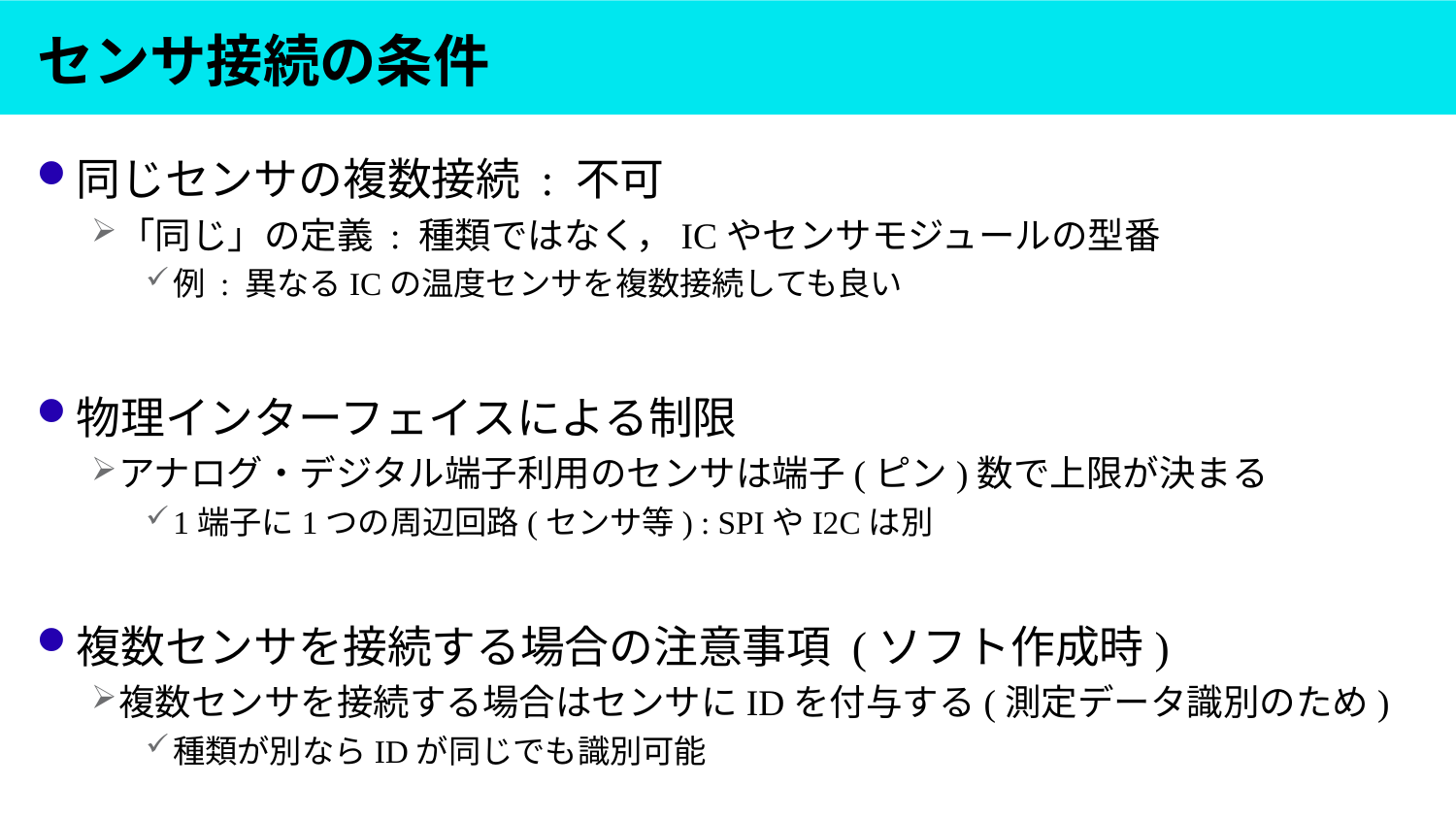

# センサ接続の条件
同じセンサの複数接続 : 不可
「同じ」の定義 : 種類ではなく，ICやセンサモジュールの型番
例 : 異なるICの温度センサを複数接続しても良い

物理インターフェイスによる制限
アナログ・デジタル端子利用のセンサは端子(ピン)数で上限が決まる
1端子に1つの周辺回路(センサ等) : SPIやI2Cは別

複数センサを接続する場合の注意事項 (ソフト作成時)
複数センサを接続する場合はセンサにIDを付与する(測定データ識別のため)
種類が別ならIDが同じでも識別可能